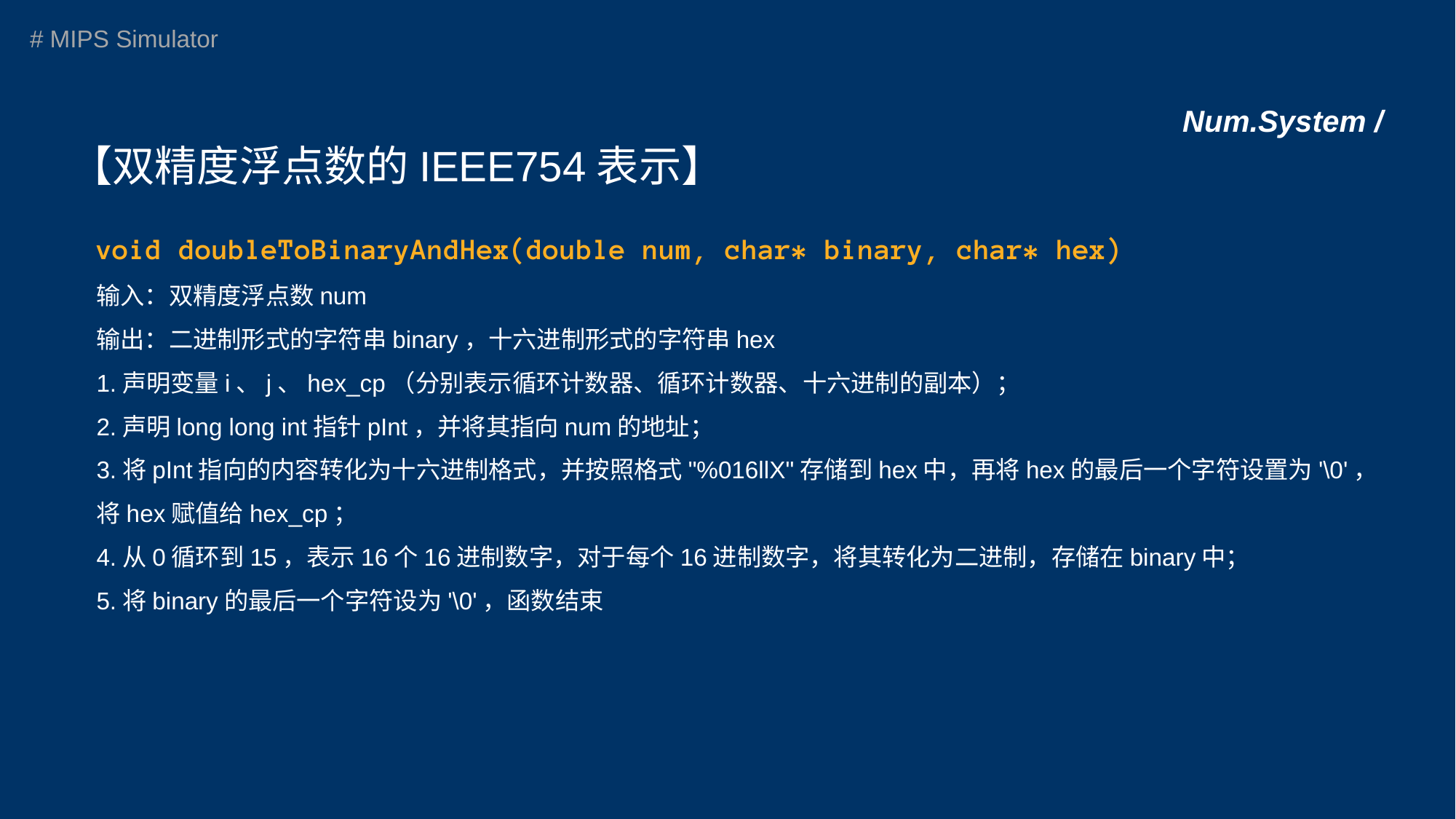

# Num.System /
【双精度浮点数的IEEE754表示】
void doubleToBinaryAndHex(double num, char* binary, char* hex)
输入：双精度浮点数num
输出：二进制形式的字符串binary，十六进制形式的字符串hex
1.声明变量i、j、hex_cp（分别表示循环计数器、循环计数器、十六进制的副本）；
2.声明long long int指针pInt，并将其指向num的地址；
3.将pInt指向的内容转化为十六进制格式，并按照格式"%016llX"存储到hex中，再将hex的最后一个字符设置为'\0'，将hex赋值给hex_cp；
4.从0循环到15，表示16个16进制数字，对于每个16进制数字，将其转化为二进制，存储在binary中；
5.将binary的最后一个字符设为'\0'，函数结束